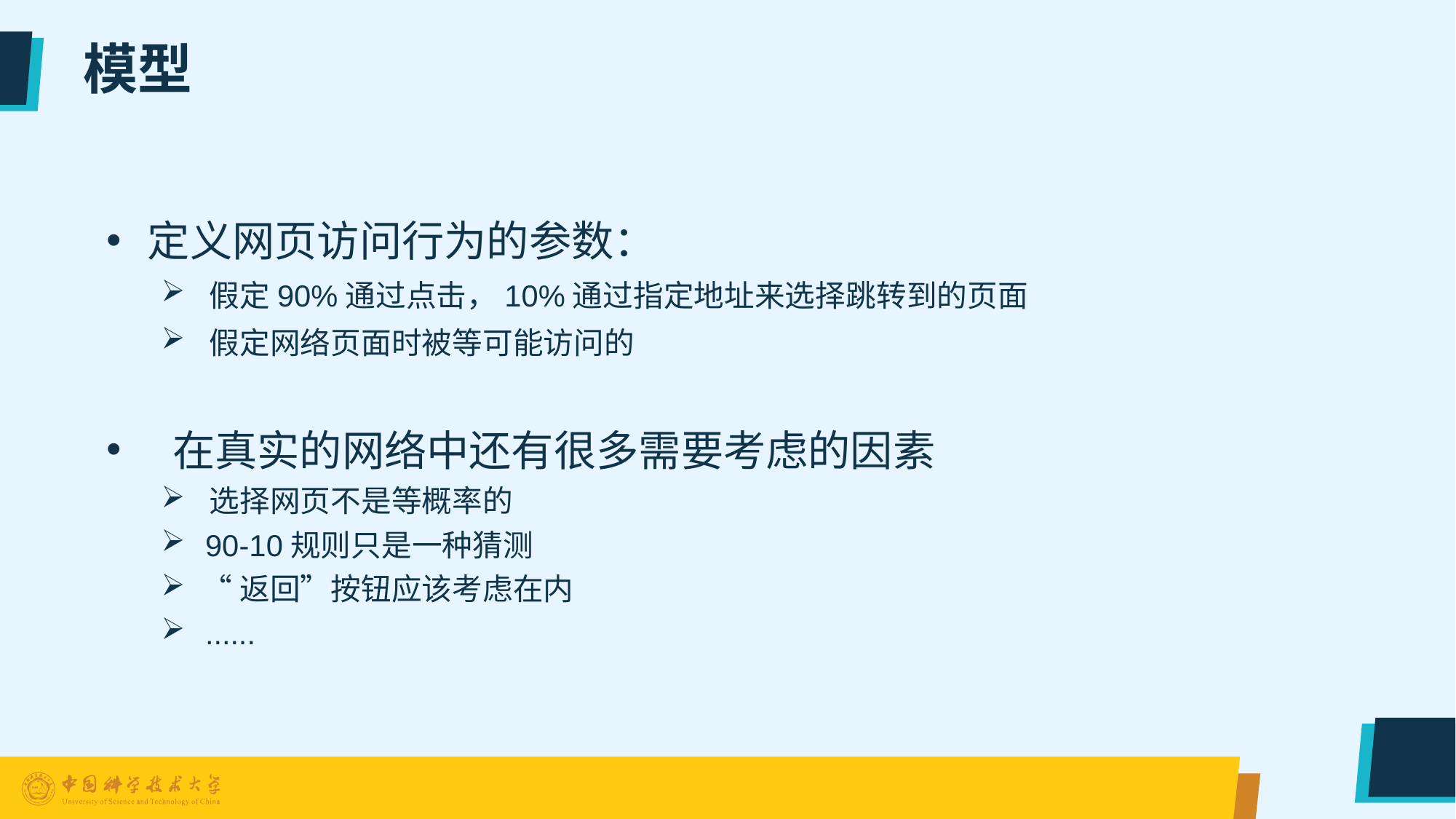

# 模型
定义网页访问行为的参数：
  假定90%通过点击，10%通过指定地址来选择跳转到的页面
  假定网络页面时被等可能访问的

   在真实的网络中还有很多需要考虑的因素
  选择网页不是等概率的
  90-10规则只是一种猜测
  “返回”按钮应该考虑在内
  ......